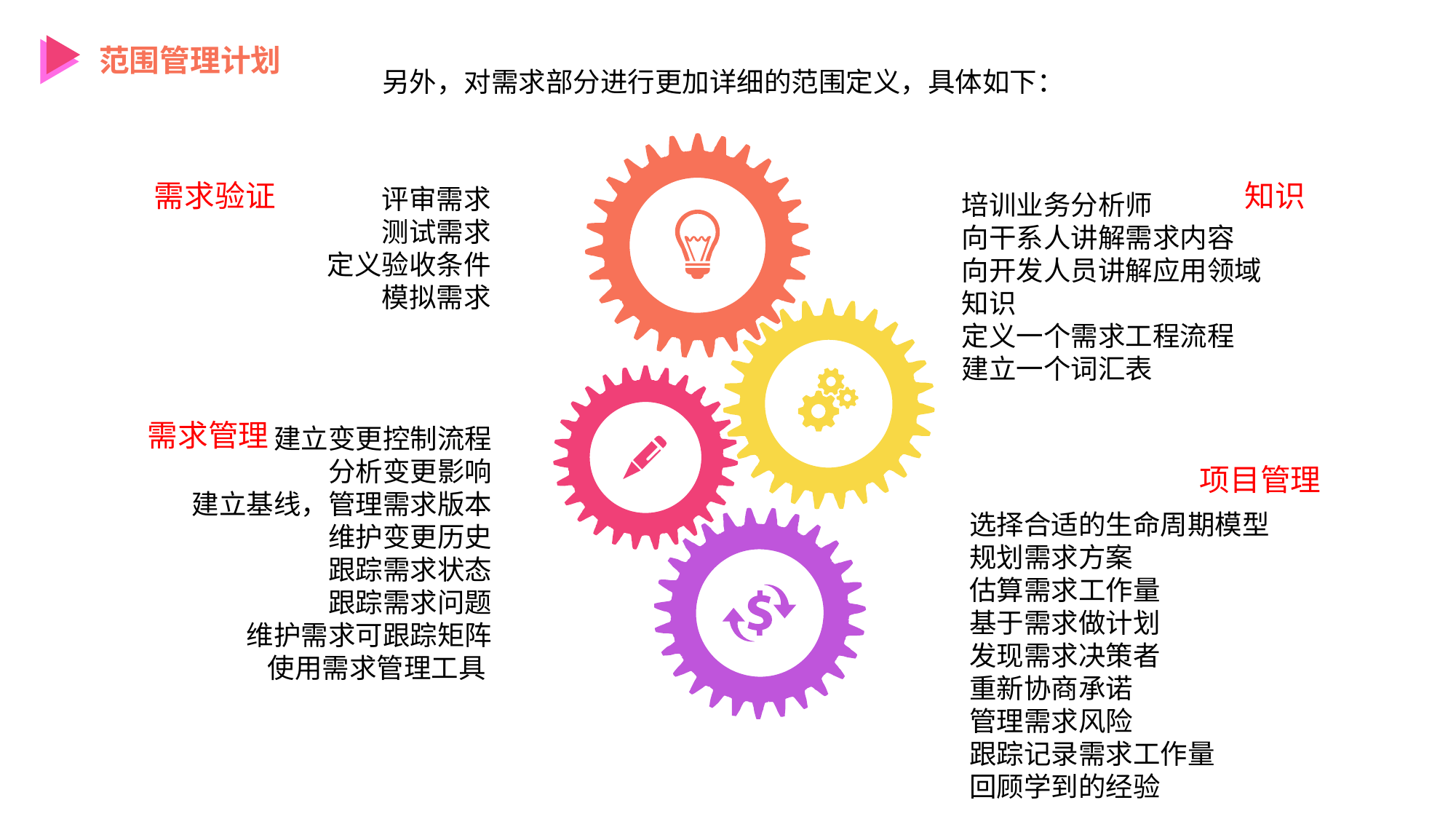

范围管理计划
另外，对需求部分进行更加详细的范围定义，具体如下：

需求验证
评审需求
测试需求
定义验收条件
模拟需求
知识
培训业务分析师
向干系人讲解需求内容
向开发人员讲解应用领域知识
定义一个需求工程流程
建立一个词汇表

需求管理
建立变更控制流程
分析变更影响
建立基线，管理需求版本
维护变更历史
跟踪需求状态
跟踪需求问题
维护需求可跟踪矩阵
使用需求管理工具

项目管理
选择合适的生命周期模型
规划需求方案
估算需求工作量
基于需求做计划
发现需求决策者
重新协商承诺
管理需求风险
跟踪记录需求工作量
回顾学到的经验